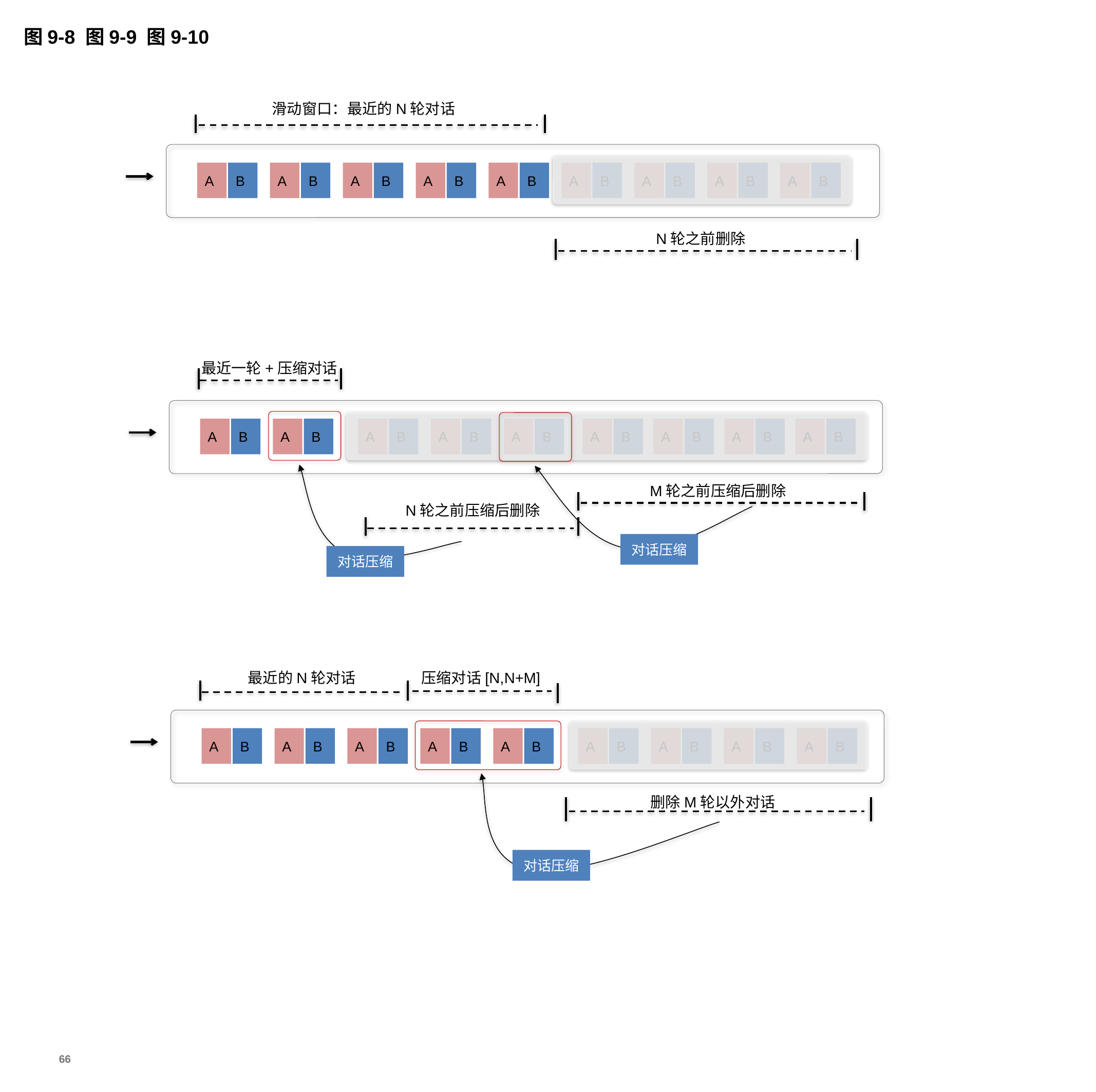

图9-8 图9-9 图9-10
滑动窗口：最近的N轮对话

A
B
A
B
A
B
A
B
A
B
A
B
A
B
A
B
A
B
N轮之前删除
最近一轮+压缩对话

A
B
A
B
A
B
A
B
A
B
A
B
A
B
A
B
A
B

M轮之前压缩后删除
N轮之前压缩后删除
对话压缩
对话压缩
最近的N轮对话
压缩对话[N,N+M]

A
B
A
B
A
B
A
B
A
B
A
B
A
B
A
B
A
B

删除M轮以外对话
对话压缩